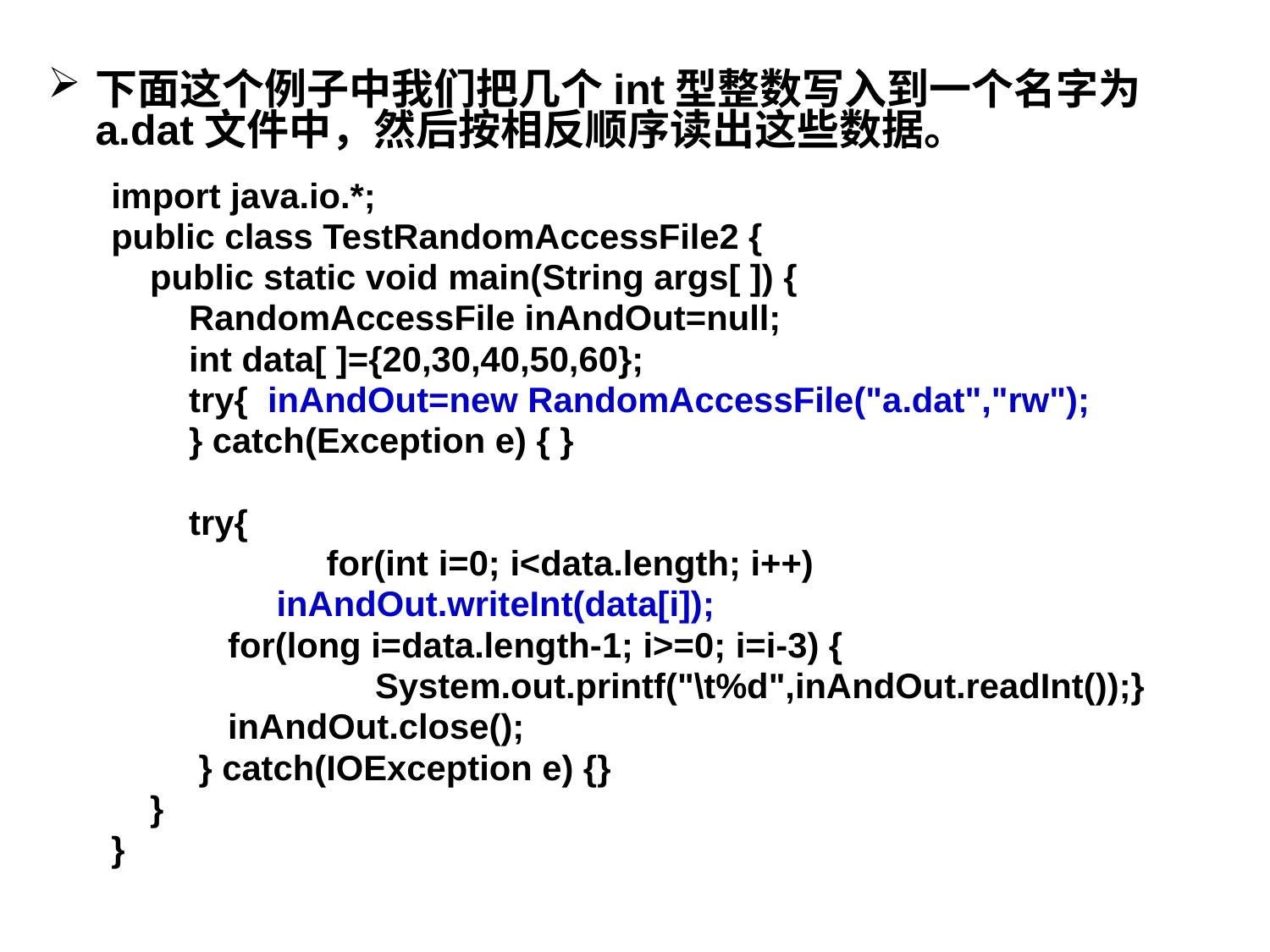

下面这个例子中我们把几个int型整数写入到一个名字为a.dat文件中，然后按相反顺序读出这些数据。

import java.io.*;
public class TestRandomAccessFile2 {
    public static void main(String args[ ]) {
        RandomAccessFile inAndOut=null;
        int data[ ]={20,30,40,50,60};
        try{  inAndOut=new RandomAccessFile("a.dat","rw");
        } catch(Exception e) { }

        try{
		     for(int i=0; i<data.length; i++)
                 inAndOut.writeInt(data[i]);
            for(long i=data.length-1; i>=0; i=i-3) {
		          System.out.printf("\t%d",inAndOut.readInt());}
            inAndOut.close();
         } catch(IOException e) {}
    }
}